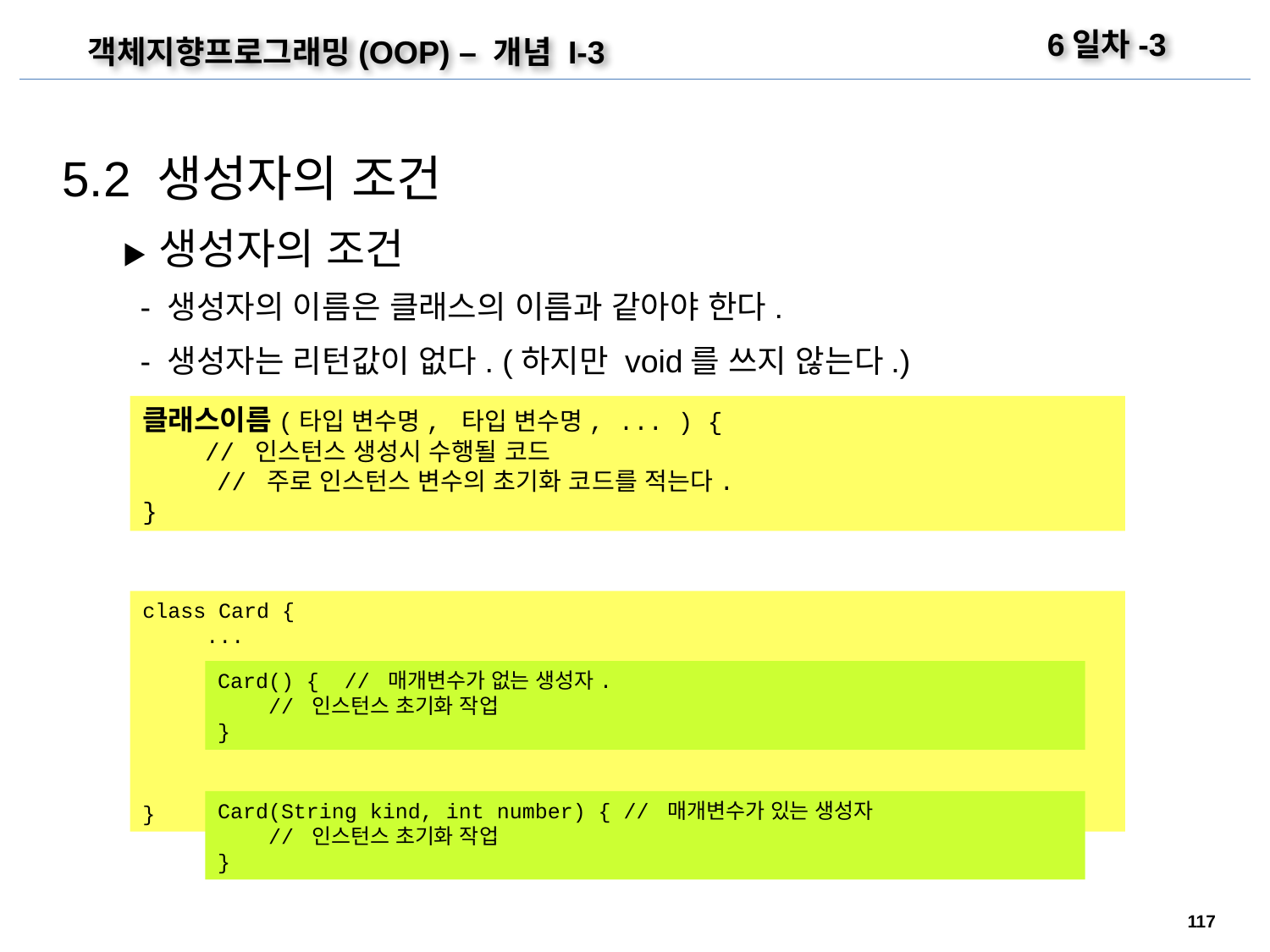

6일차-3
객체지향프로그래밍(OOP) – 개념 I-3
5.2 생성자의 조건
▶ 생성자의 조건
  - 생성자의 이름은 클래스의 이름과 같아야 한다.
  - 생성자는 리턴값이 없다. (하지만 void를 쓰지 않는다.)
클래스이름(타입 변수명, 타입 변수명, ... ) {
	// 인스턴스 생성시 수행될 코드
     // 주로 인스턴스 변수의 초기화 코드를 적는다.
}
class Card {
     ...

}
Card() {  // 매개변수가 없는 생성자.
    // 인스턴스 초기화 작업
}
Card(String kind, int number) { // 매개변수가 있는 생성자
    // 인스턴스 초기화 작업
}